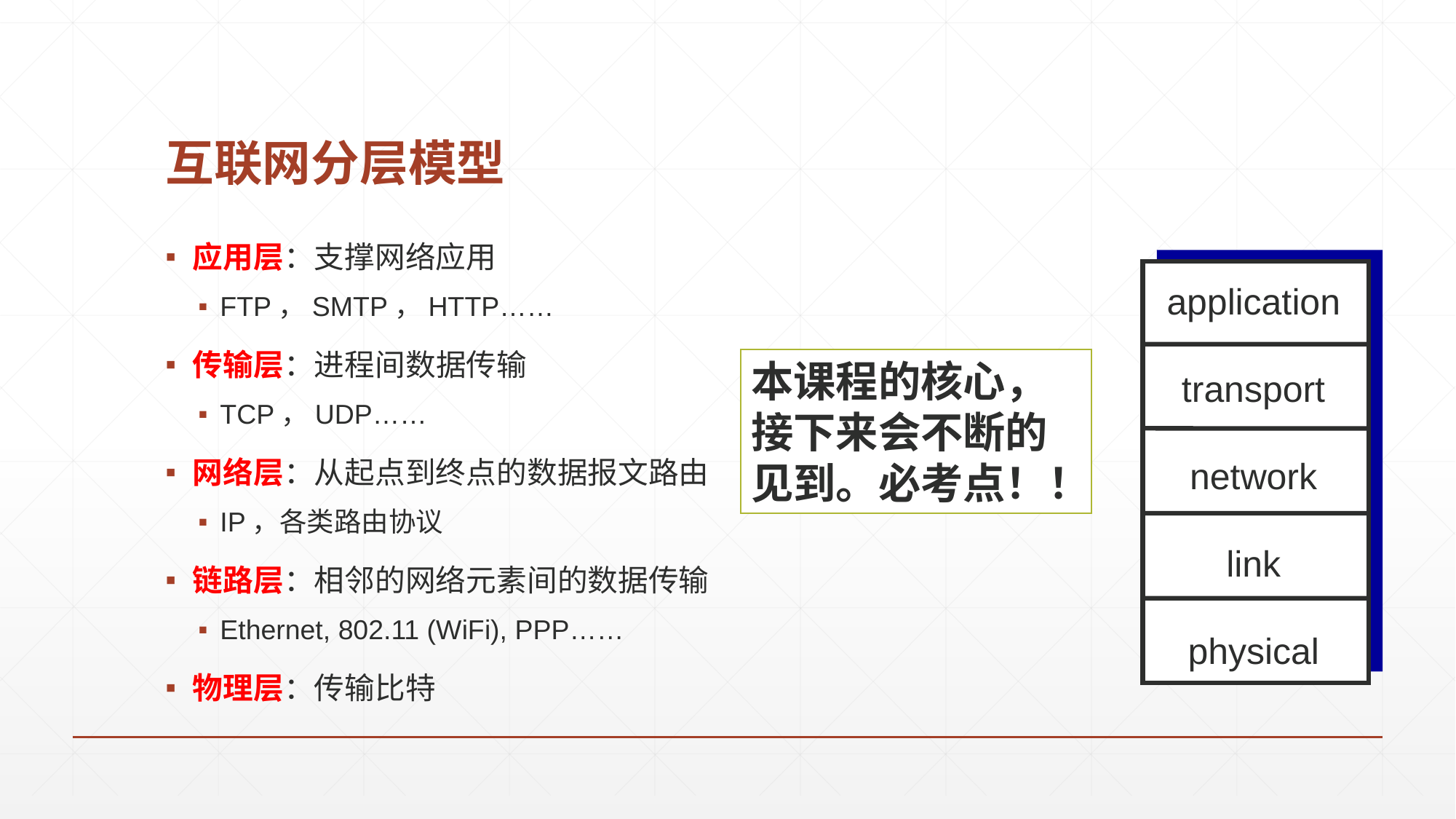

# 互联网分层模型
应用层：支撑网络应用
FTP，SMTP，HTTP……
传输层：进程间数据传输
TCP，UDP……
网络层：从起点到终点的数据报文路由
IP，各类路由协议
链路层：相邻的网络元素间的数据传输
Ethernet, 802.11 (WiFi), PPP……
物理层：传输比特

application

transport

network

link

physical

本课程的核心，接下来会不断的见到。必考点！！